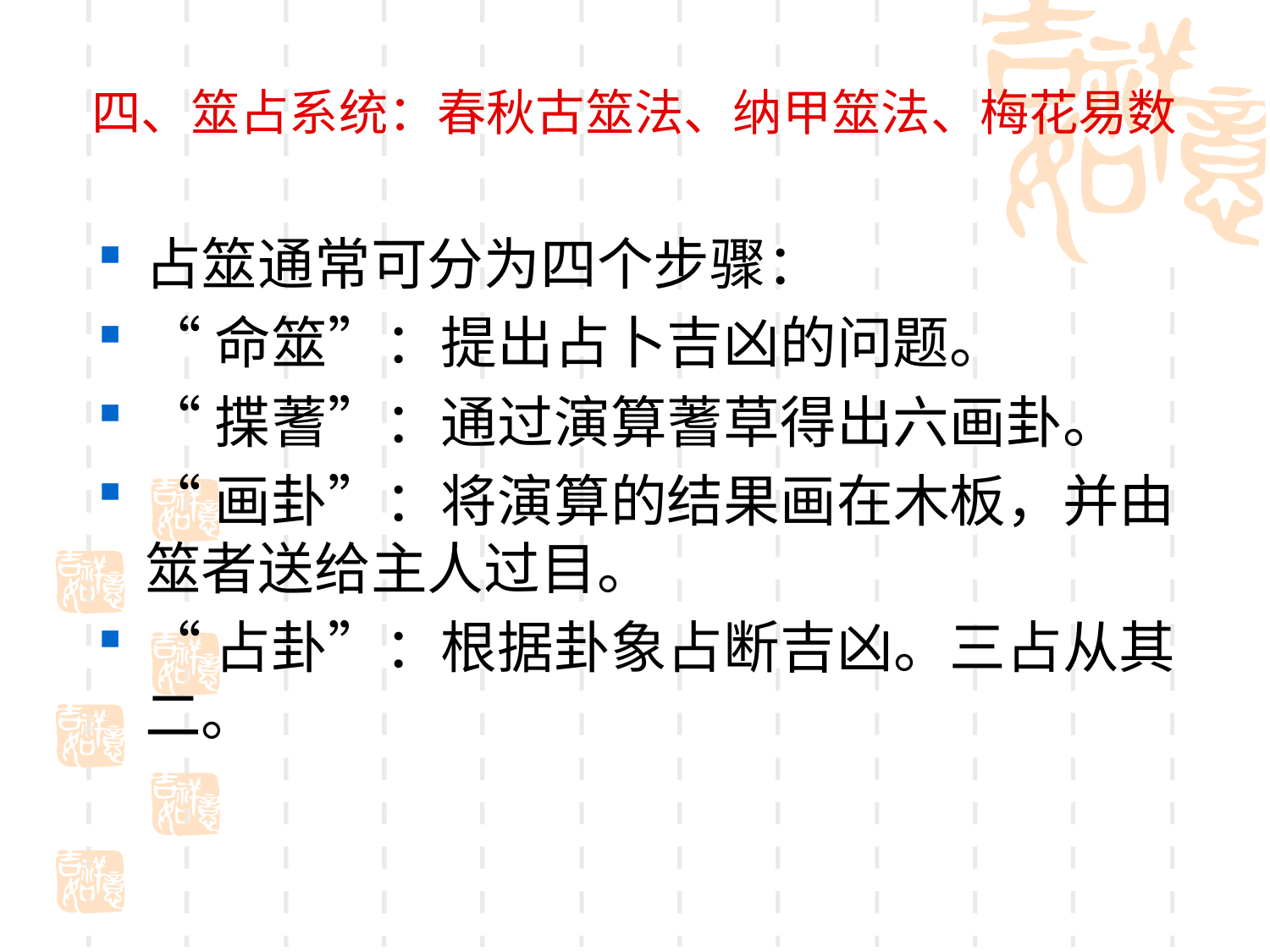

# 四、筮占系统：春秋古筮法、纳甲筮法、梅花易数
占筮通常可分为四个步骤：
“命筮”：提出占卜吉凶的问题。
“揲蓍”：通过演算蓍草得出六画卦。
“画卦”：将演算的结果画在木板，并由筮者送给主人过目。
“占卦”：根据卦象占断吉凶。三占从其二。